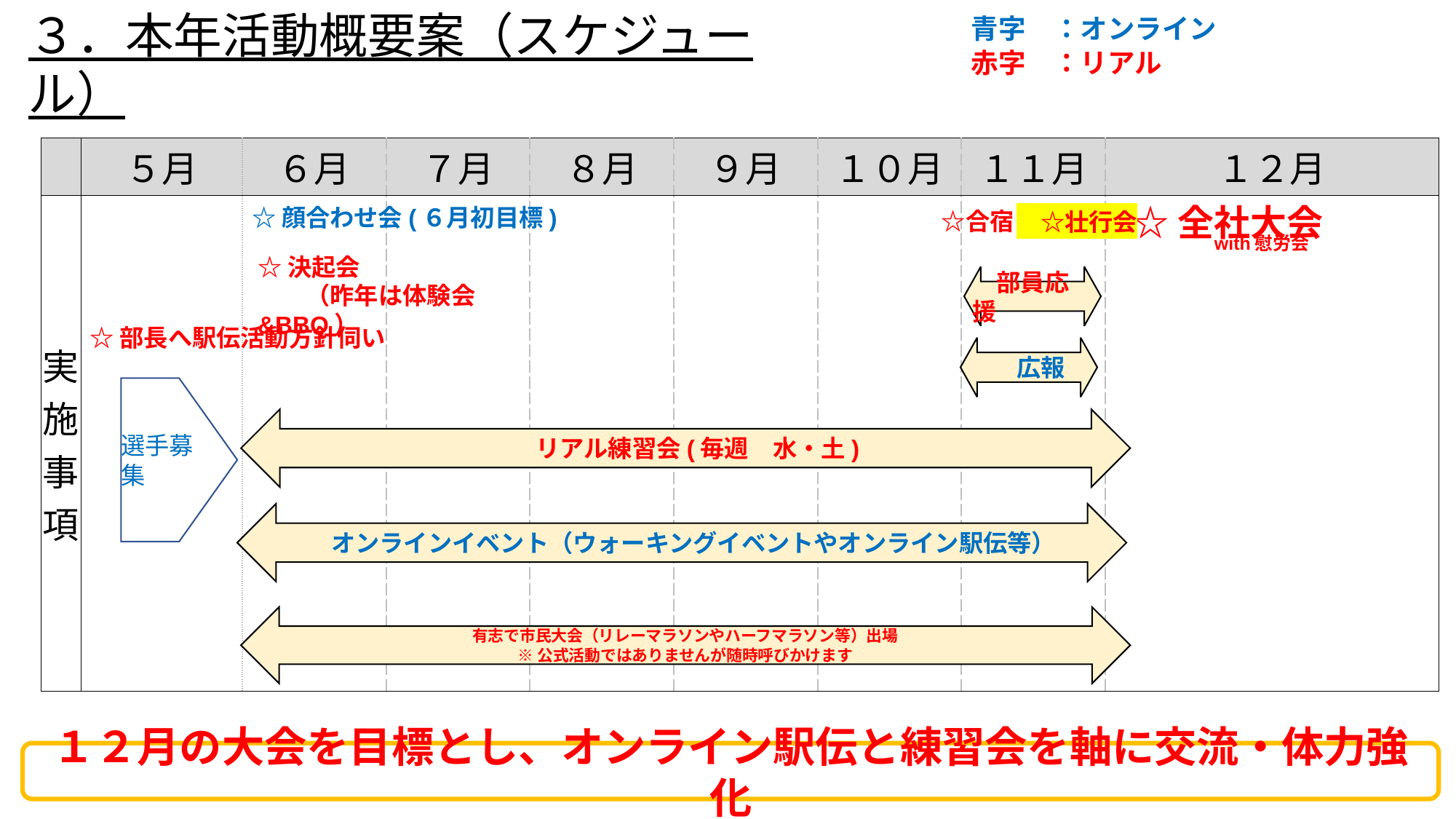

３．本年活動概要案（スケジュール）
青字　：オンライン
赤字　：リアル
|  | ５月 | ６月 | ７月 | ８月 | ９月 | １０月 | １１月 | １２月 |
| --- | --- | --- | --- | --- | --- | --- | --- | --- |
| 実施事項 |  |  |  |  |  |  |  |  |
☆全社大会
　　with慰労会
☆顔合わせ会(６月初目標)
　☆合宿
　☆壮行会
☆決起会
　　（昨年は体験会&BBQ）
　部員応援
☆部長へ駅伝活動方針伺い
　広報
選手募集
　リアル練習会(毎週　水・土)
　オンラインイベント（ウォーキングイベントやオンライン駅伝等）
　有志で市民大会（リレーマラソンやハーフマラソン等）出場
※公式活動ではありませんが随時呼びかけます
１２月の大会を目標とし、オンライン駅伝と練習会を軸に交流・体力強化